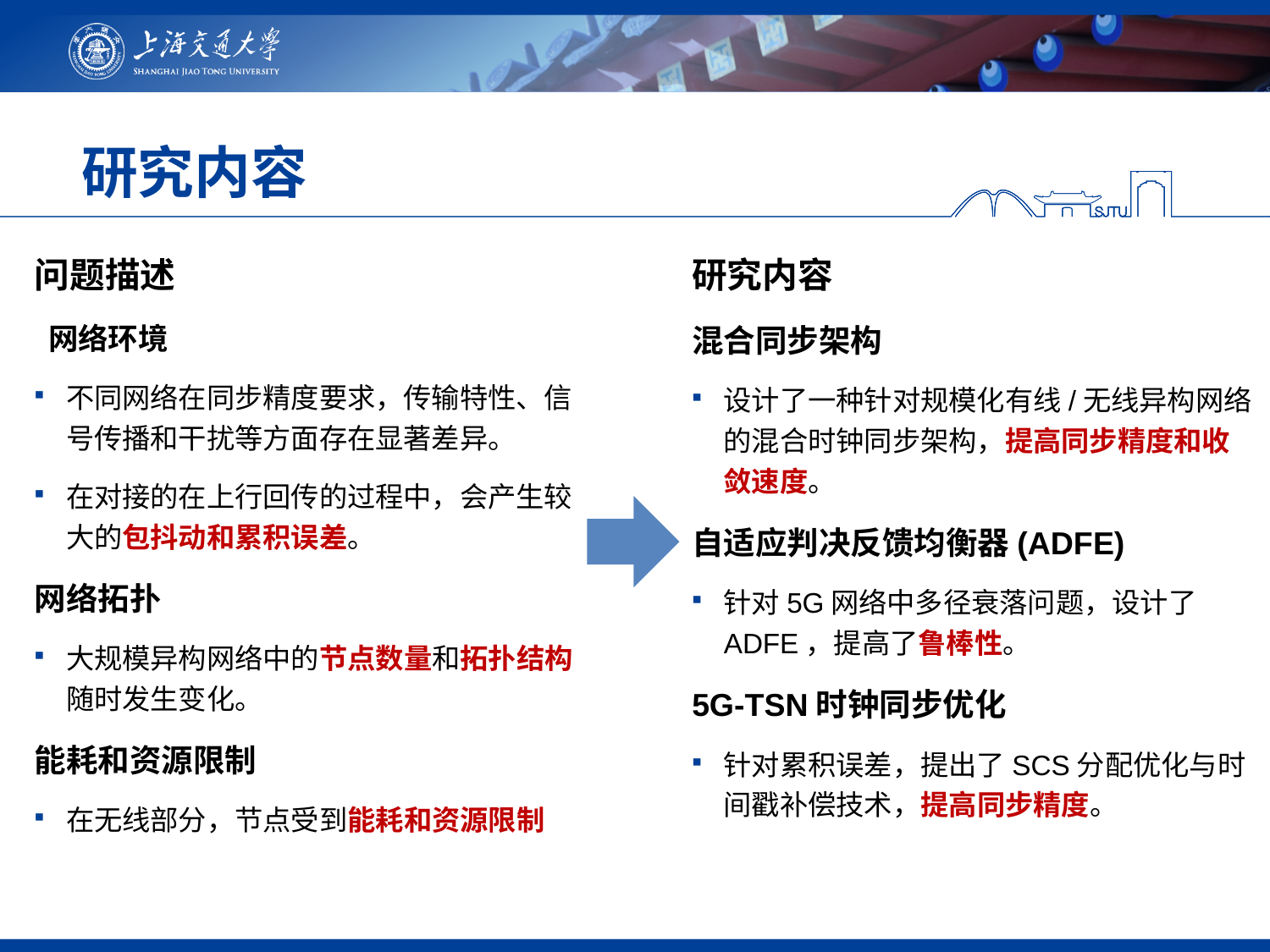

# 研究内容
研究内容
混合同步架构
设计了一种针对规模化有线/无线异构网络的混合时钟同步架构，提高同步精度和收敛速度。
自适应判决反馈均衡器(ADFE)
针对5G网络中多径衰落问题，设计了ADFE，提高了鲁棒性。
5G-TSN时钟同步优化
针对累积误差，提出了SCS分配优化与时间戳补偿技术，提高同步精度。
问题描述
 网络环境
不同网络在同步精度要求，传输特性、信号传播和干扰等方面存在显著差异。
在对接的在上行回传的过程中，会产生较大的包抖动和累积误差。
网络拓扑
大规模异构网络中的节点数量和拓扑结构随时发生变化。
能耗和资源限制
在无线部分，节点受到能耗和资源限制